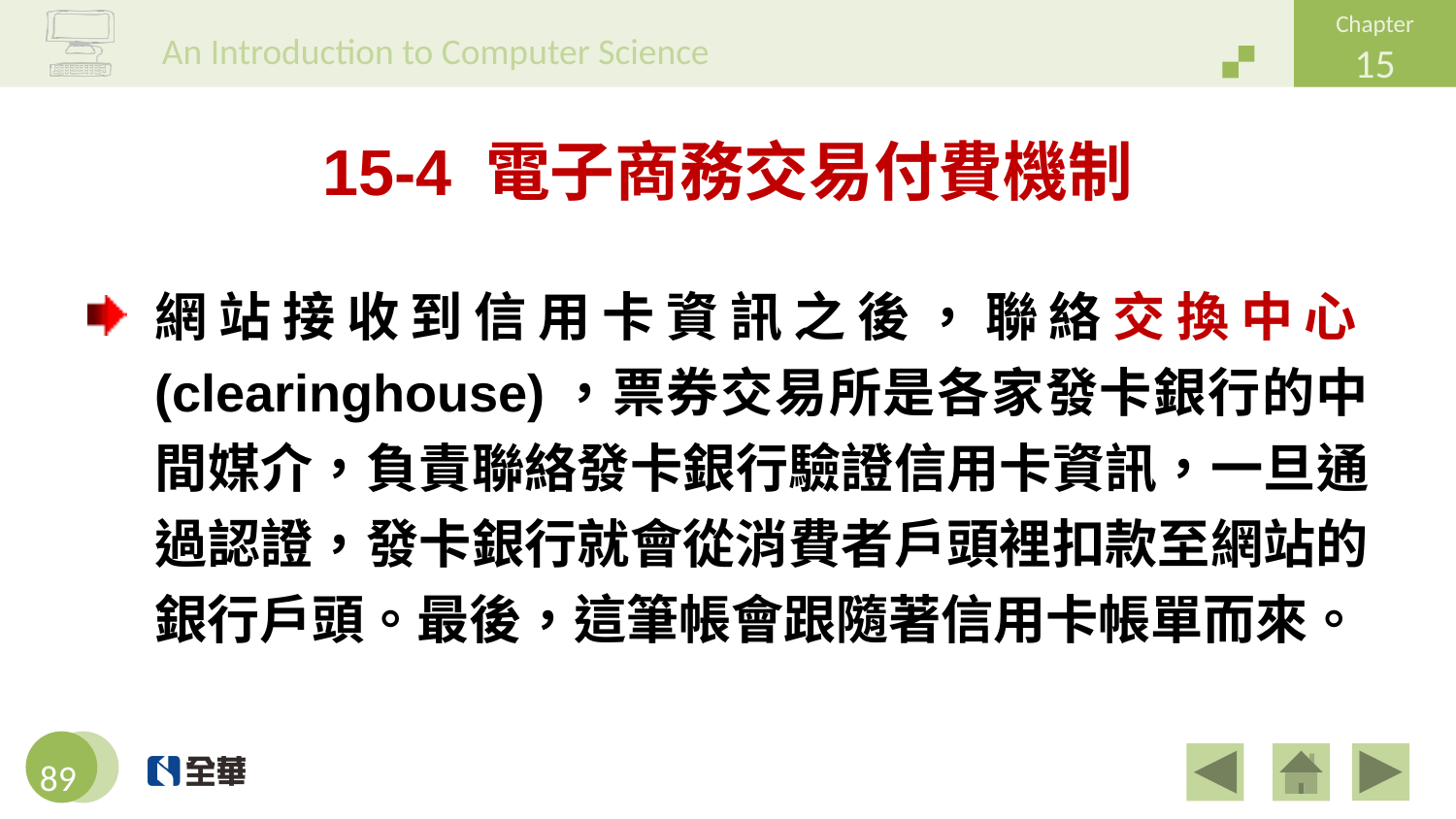

# 15-4 電子商務交易付費機制
網站接收到信用卡資訊之後，聯絡交換中心(clearinghouse)，票券交易所是各家發卡銀行的中間媒介，負責聯絡發卡銀行驗證信用卡資訊，一旦通過認證，發卡銀行就會從消費者戶頭裡扣款至網站的銀行戶頭。最後，這筆帳會跟隨著信用卡帳單而來。